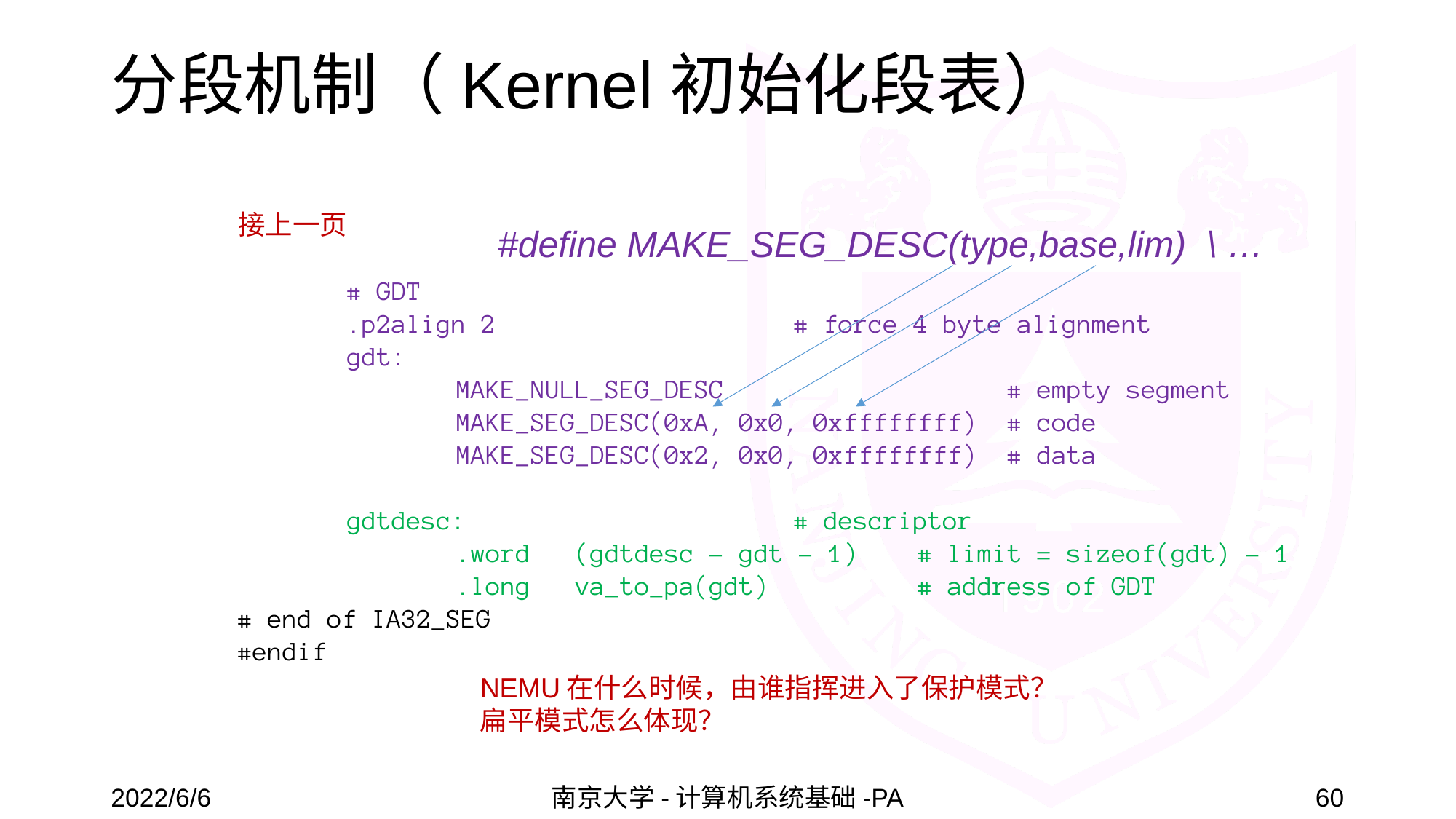

# 分段机制（Kernel初始化段表）
接上一页

	# GDT
	.p2align 2                    # force 4 byte alignment
	gdt:
		MAKE_NULL_SEG_DESC                   # empty segment
		MAKE_SEG_DESC(0xA, 0x0, 0xffffffff)  # code
		MAKE_SEG_DESC(0x2, 0x0, 0xffffffff)  # data

	gdtdesc:                      # descriptor
		.word   (gdtdesc - gdt - 1)    # limit = sizeof(gdt) - 1
		.long   va_to_pa(gdt)          # address of GDT
# end of IA32_SEG
#endif
#define MAKE_SEG_DESC(type,base,lim)  \ …
NEMU在什么时候，由谁指挥进入了保护模式？
扁平模式怎么体现？
2022/6/6
南京大学-计算机系统基础-PA
60